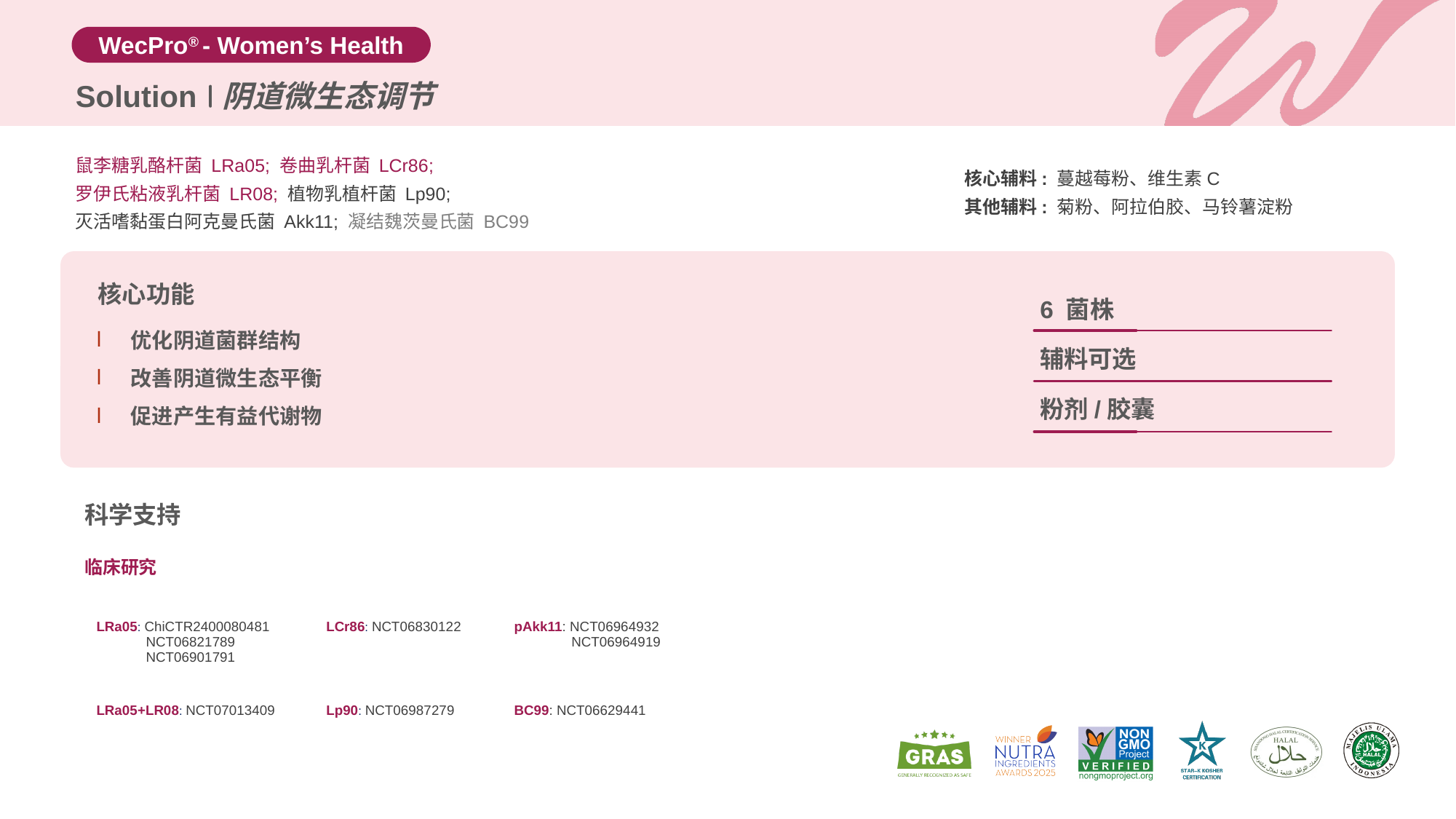

Solution
阴道微生态调节
鼠李糖乳酪杆菌 LRa05; 卷曲乳杆菌 LCr86;
罗伊氏粘液乳杆菌 LR08; 植物乳植杆菌 Lp90;
灭活嗜黏蛋白阿克曼氏菌 Akk11; 凝结魏茨曼氏菌 BC99
核心辅料: 蔓越莓粉、维生素C
其他辅料: 菊粉、阿拉伯胶、马铃薯淀粉

核心功能
6 菌株
优化阴道菌群结构
改善阴道微生态平衡
促进产生有益代谢物
辅料可选
粉剂/胶囊
科学支持
临床研究
| LRa05: ChiCTR2400080481 NCT06821789 NCT06901791 | LCr86: NCT06830122 | pAkk11: NCT06964932 NCT06964919 |
| --- | --- | --- |
| LRa05+LR08: NCT07013409 | Lp90: NCT06987279 | BC99: NCT06629441 |